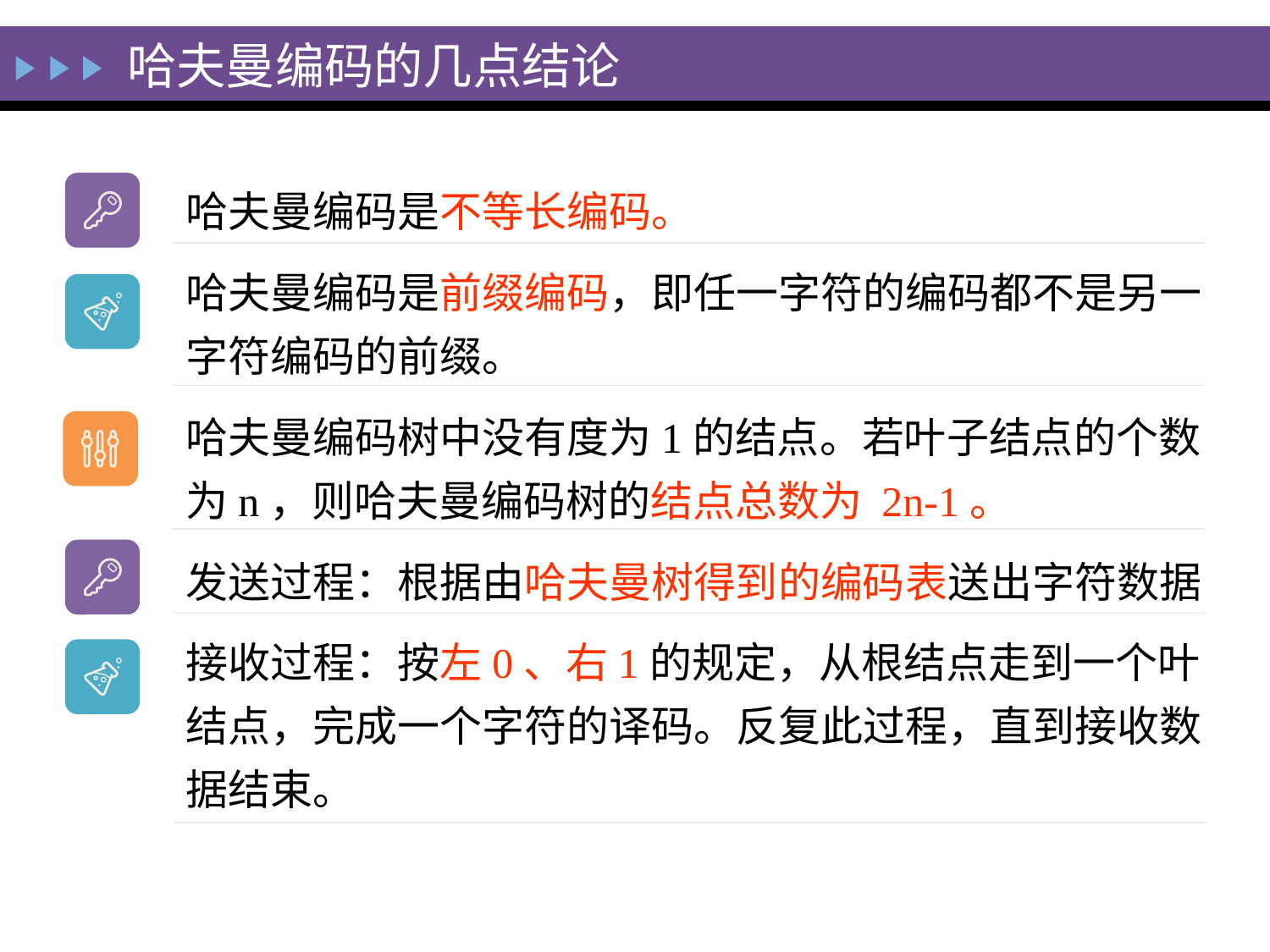

哈夫曼编码的几点结论
哈夫曼编码是不等长编码。
哈夫曼编码是前缀编码，即任一字符的编码都不是另一字符编码的前缀。
哈夫曼编码树中没有度为1的结点。若叶子结点的个数为n，则哈夫曼编码树的结点总数为 2n-1。
发送过程：根据由哈夫曼树得到的编码表送出字符数据
接收过程：按左0、右1的规定，从根结点走到一个叶结点，完成一个字符的译码。反复此过程，直到接收数据结束。